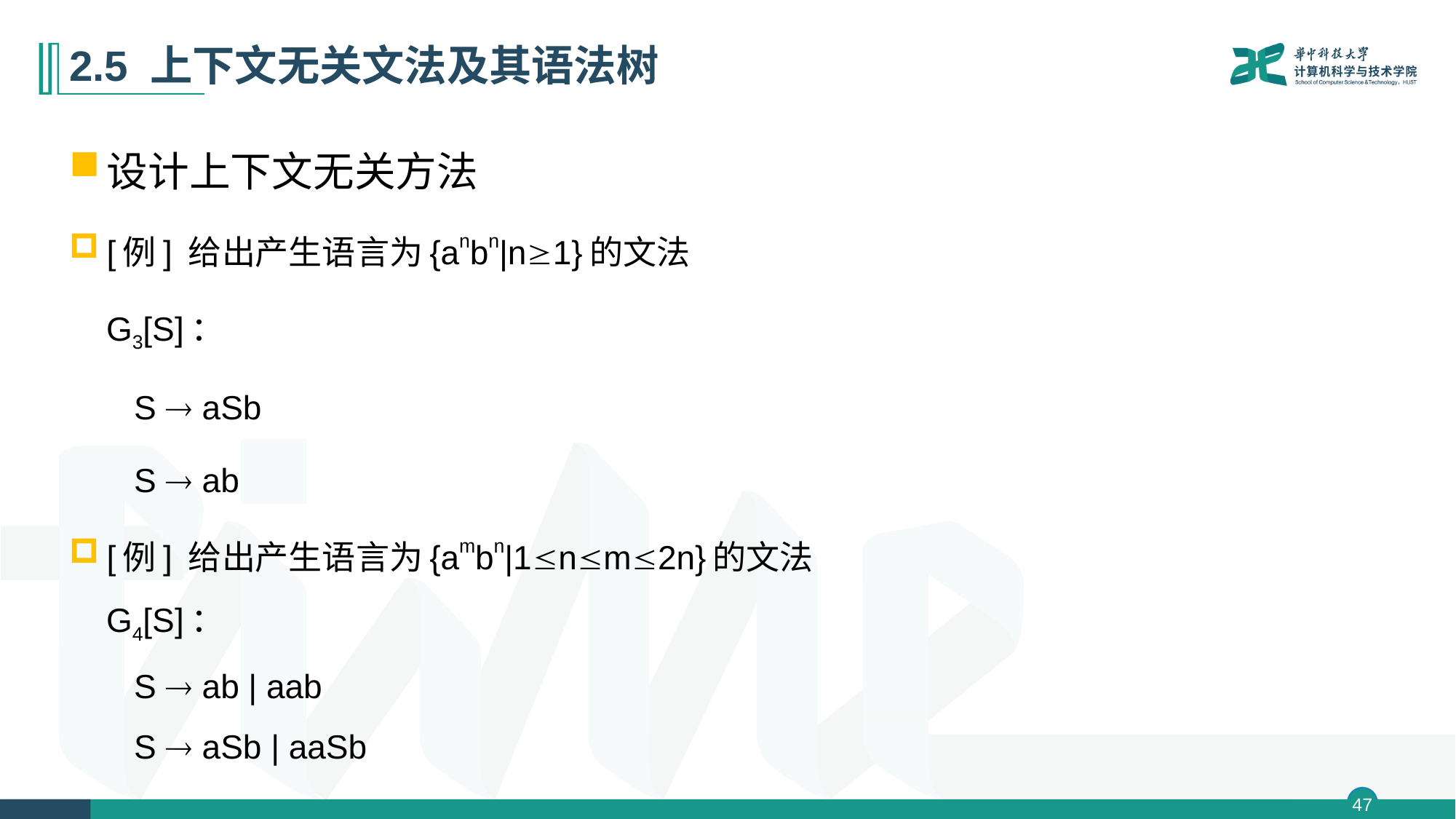

# 2.5 上下文无关文法及其语法树
设计上下文无关方法
[例] 给出产生语言为{anbn|n≥1}的文法
    G3[S]：
       S → aSb
       S → ab
[例] 给出产生语言为{ambn|1≤n≤m≤2n}的文法
    G4[S]：
       S → ab | aab
       S → aSb | aaSb